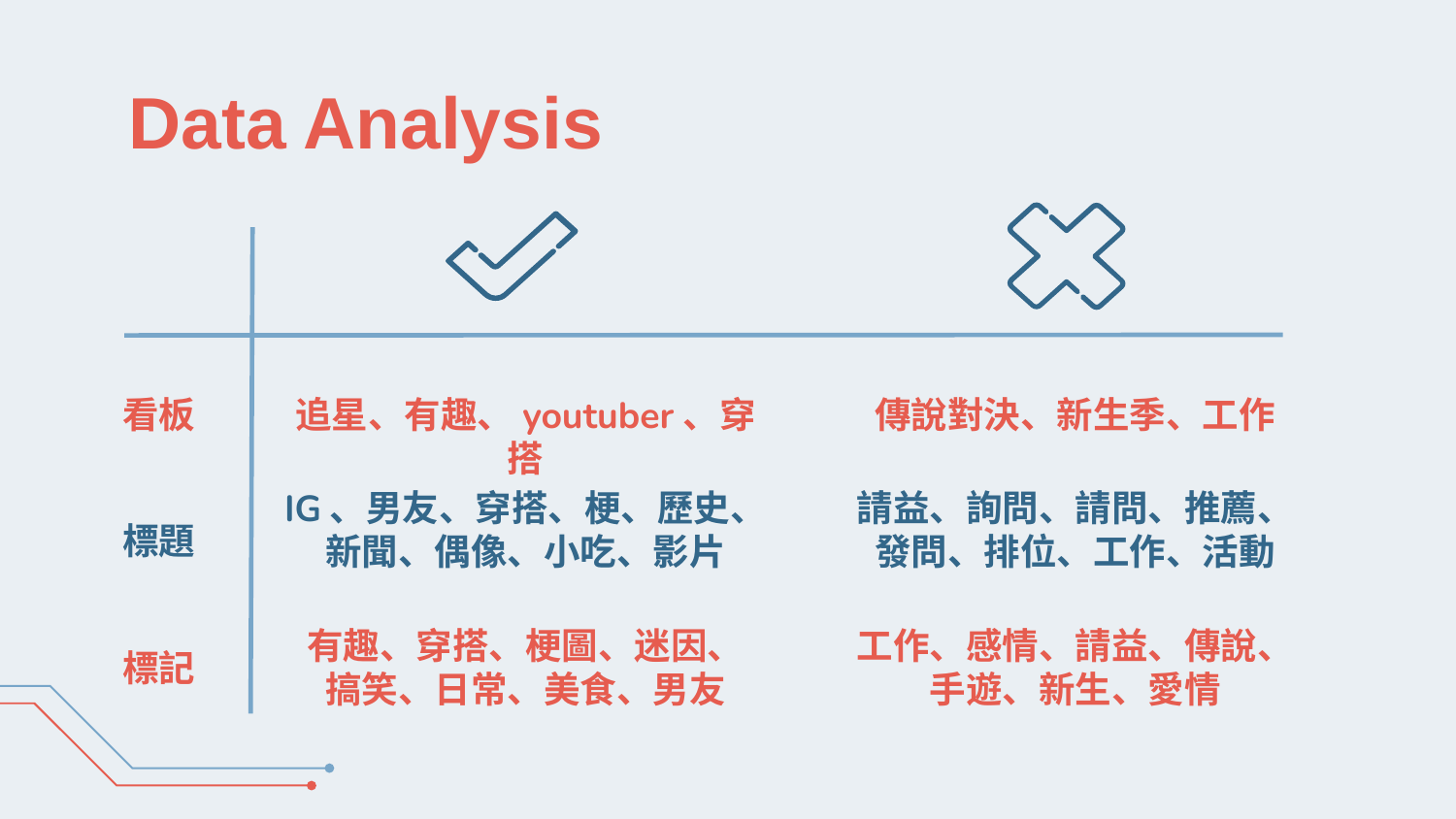

# Data Analysis

看板
追星、有趣、youtuber、穿搭
傳說對決、新生季、工作
IG、男友、穿搭、梗、歷史、新聞、偶像、小吃、影片
請益、詢問、請問、推薦、發問、排位、工作、活動
標題
有趣、穿搭、梗圖、迷因、搞笑、日常、美食、男友
工作、感情、請益、傳說、手遊、新生、愛情
標記